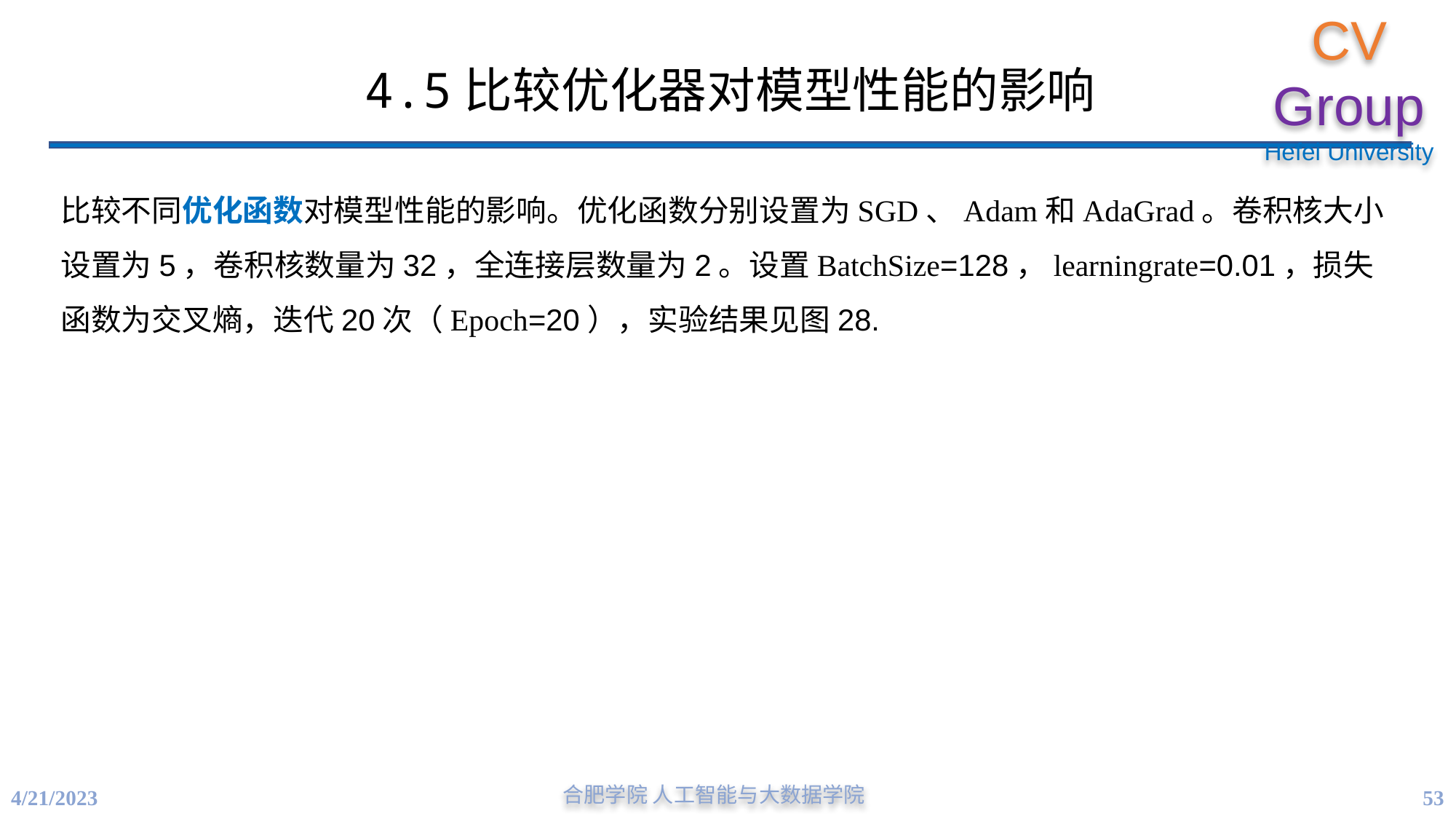

# 4.5比较优化器对模型性能的影响
比较不同优化函数对模型性能的影响。优化函数分别设置为SGD、Adam和AdaGrad。卷积核大小设置为5，卷积核数量为32，全连接层数量为2。设置BatchSize=128，learningrate=0.01，损失函数为交叉熵，迭代20次（Epoch=20），实验结果见图28.
53
4/21/2023
合肥学院 人工智能与大数据学院